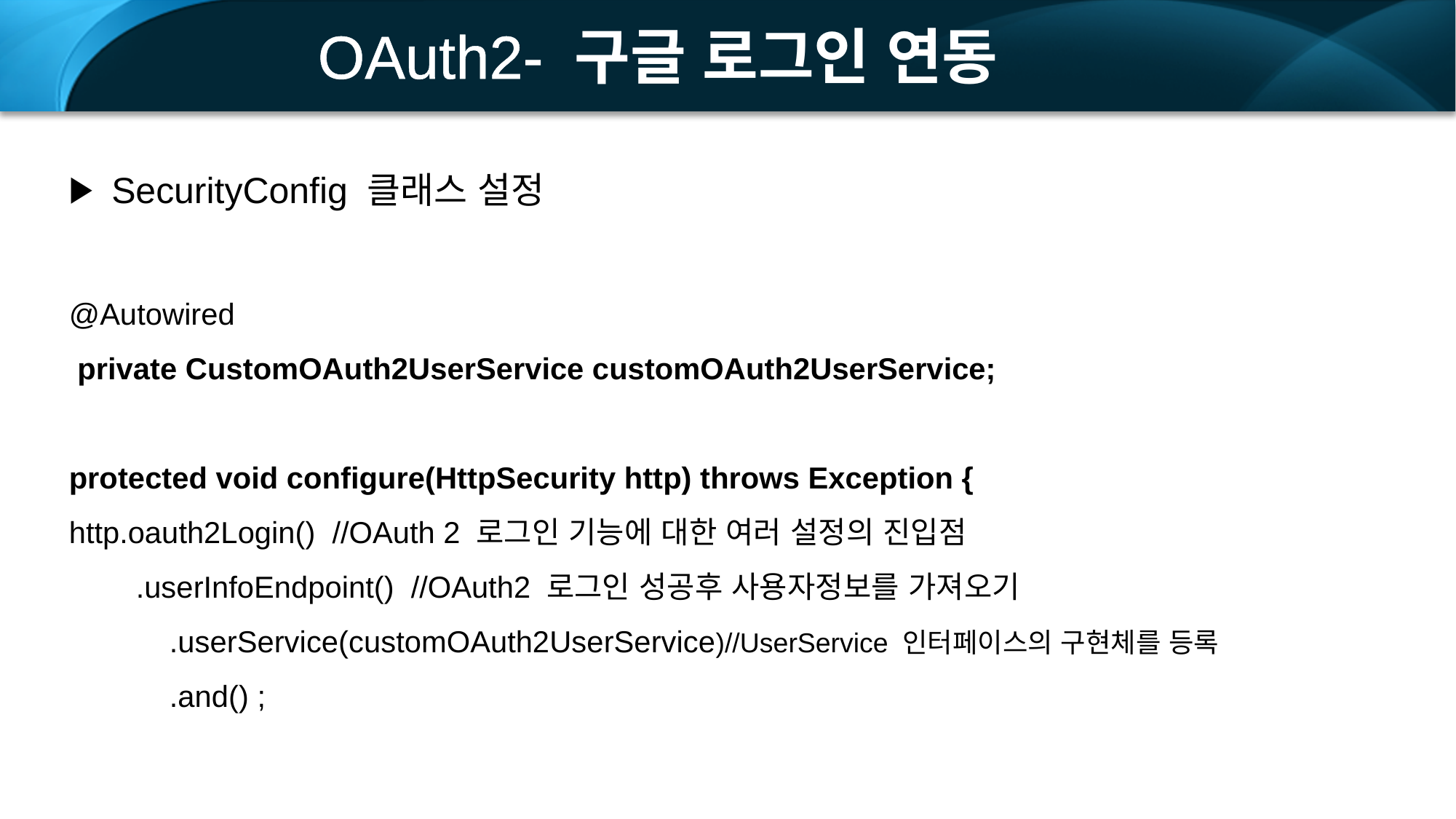

OAuth2- 구글 로그인 연동
SecurityConfig 클래스 설정

@Autowired
 private CustomOAuth2UserService customOAuth2UserService;

protected void configure(HttpSecurity http) throws Exception {
http.oauth2Login()  //OAuth 2 로그인 기능에 대한 여러 설정의 진입점
        .userInfoEndpoint()  //OAuth2 로그인 성공후 사용자정보를 가져오기
            .userService(customOAuth2UserService)//UserService 인터페이스의 구현체를 등록
            .and() ;